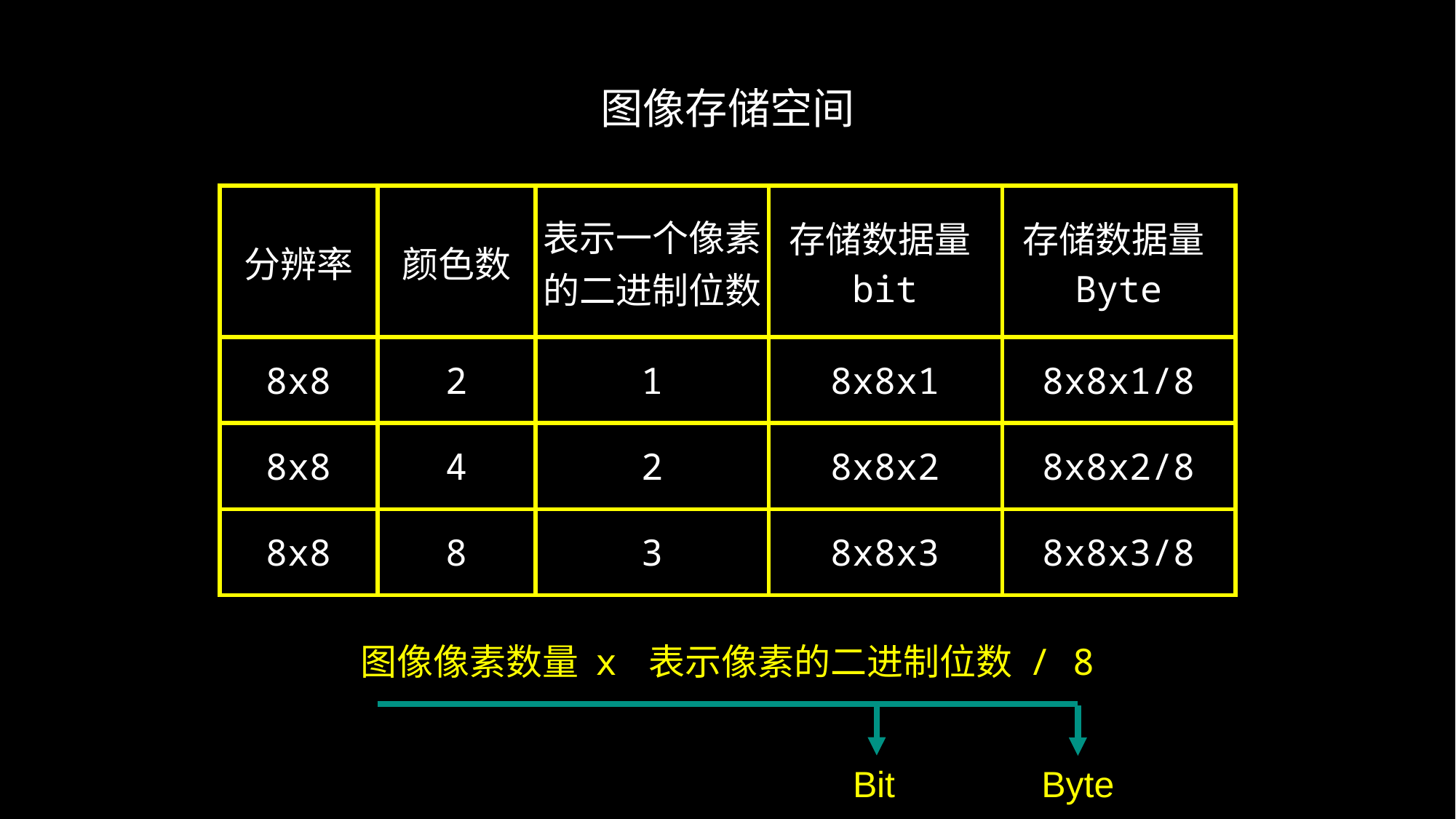

# 图像存储空间

| 分辨率 | 颜色数 | 表示一个像素的二进制位数 | 存储数据量bit | 存储数据量Byte |
| --- | --- | --- | --- | --- |
| 8x8 | 2 | 1 | 8x8x1 | 8x8x1/8 |
| 8x8 | 4 | 2 | 8x8x2 | 8x8x2/8 |
| 8x8 | 8 | 3 | 8x8x3 | 8x8x3/8 |
图像像素数量 x 表示像素的二进制位数 / 8
Bit
Byte